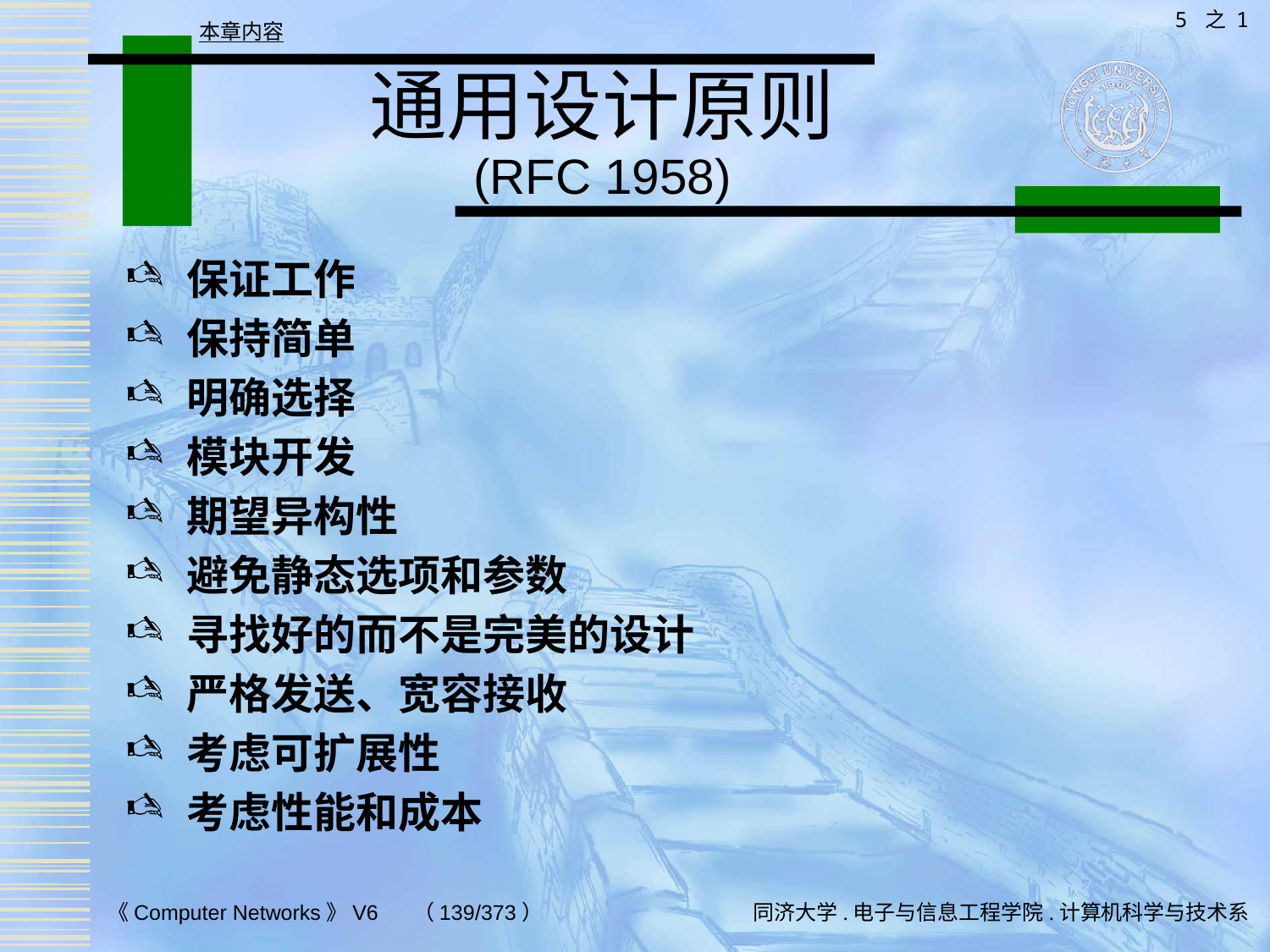

5 之 1
本章内容
# 通用设计原则 (RFC 1958)
保证工作
保持简单
明确选择
模块开发
期望异构性
避免静态选项和参数
寻找好的而不是完美的设计
严格发送、宽容接收
考虑可扩展性
考虑性能和成本